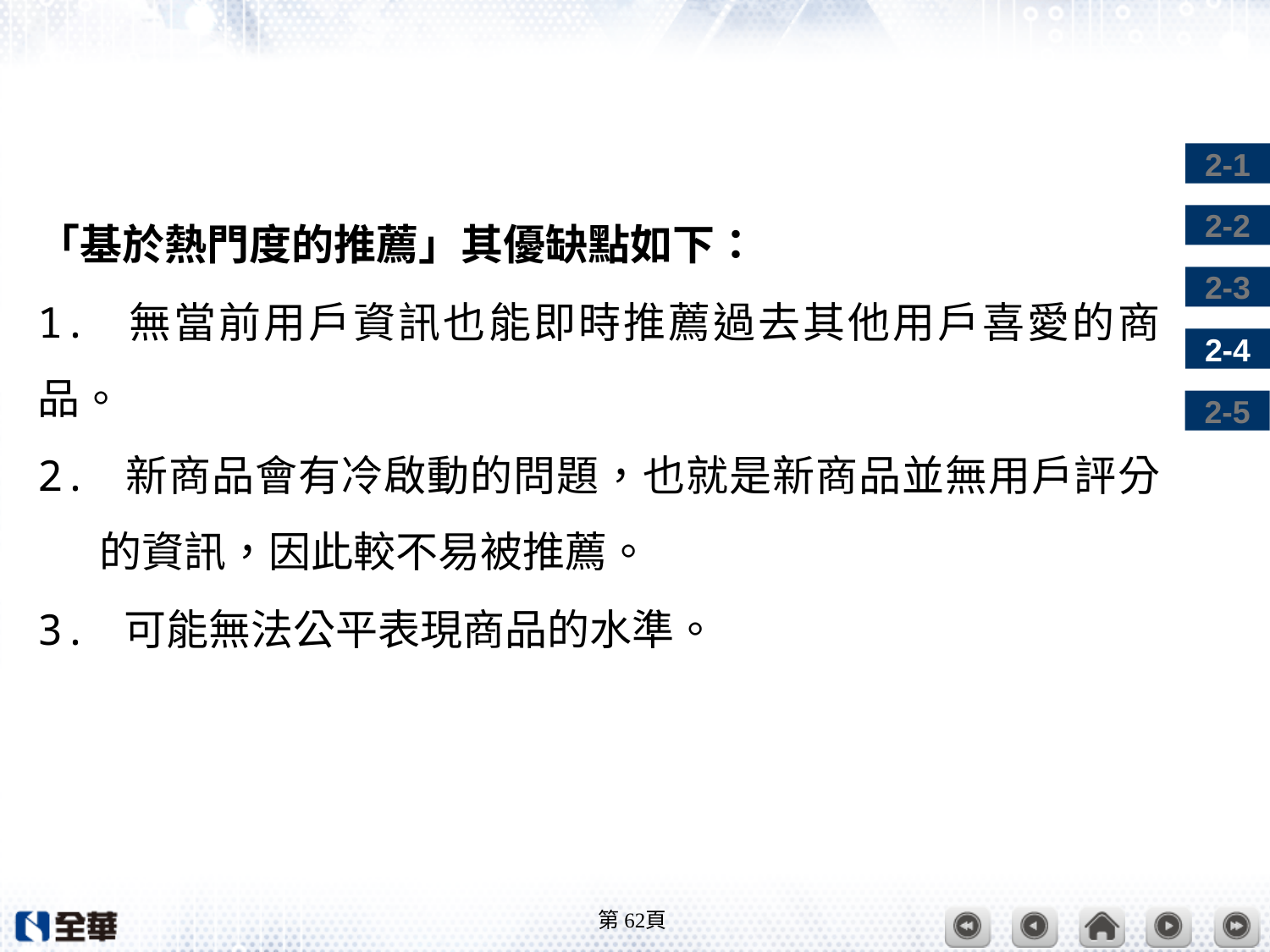

#
「基於熱門度的推薦」其優缺點如下：
1. 無當前用戶資訊也能即時推薦過去其他用戶喜愛的商品。
2. 新商品會有冷啟動的問題，也就是新商品並無用戶評分的資訊，因此較不易被推薦。
3. 可能無法公平表現商品的水準。